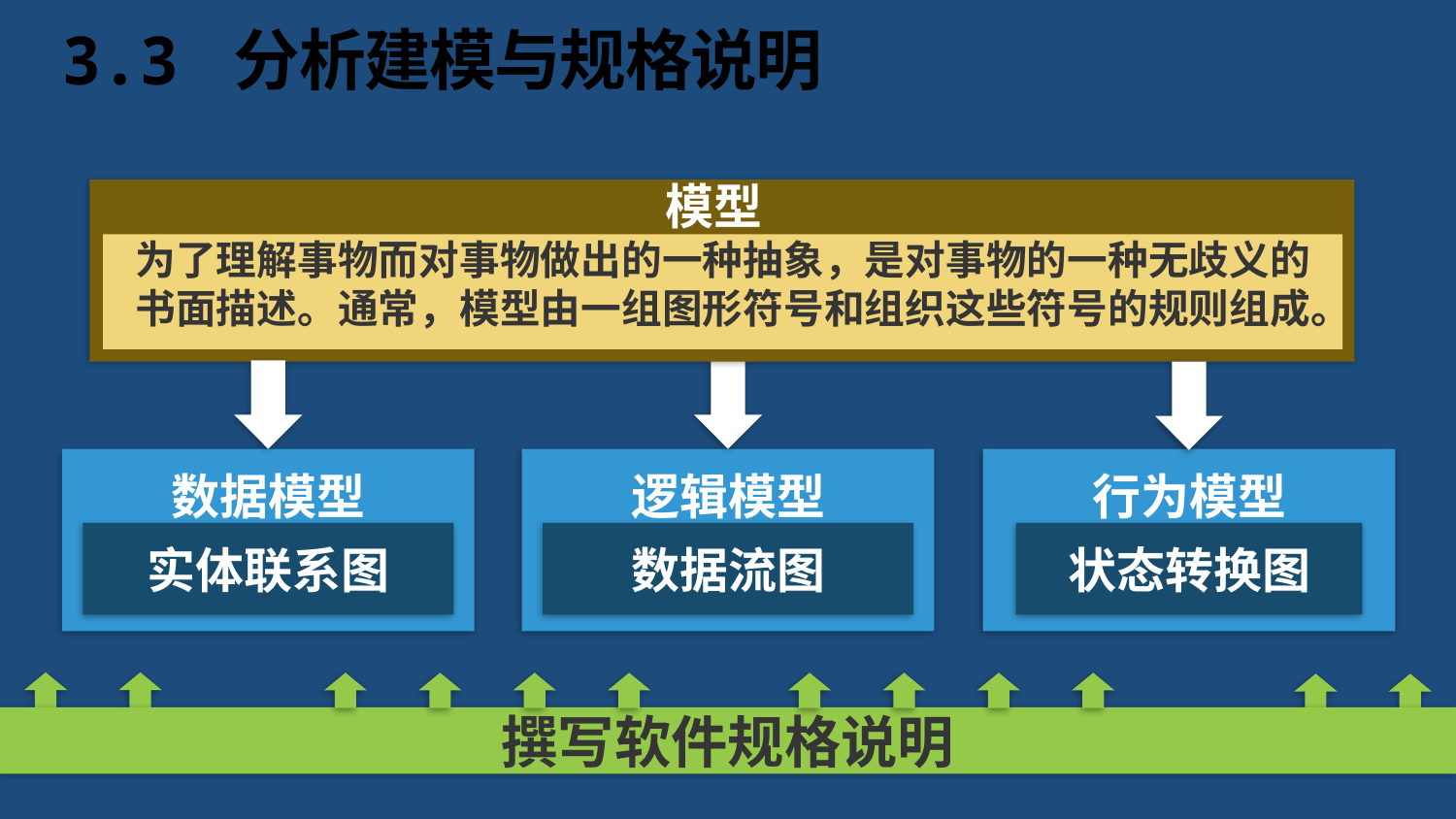

# 3.3 分析建模与规格说明
模型

为了理解事物而对事物做出的一种抽象，是对事物的一种无歧义的书面描述。通常，模型由一组图形符号和组织这些符号的规则组成。

数据模型
逻辑模型
行为模型
实体联系图
数据流图
状态转换图

撰写软件规格说明